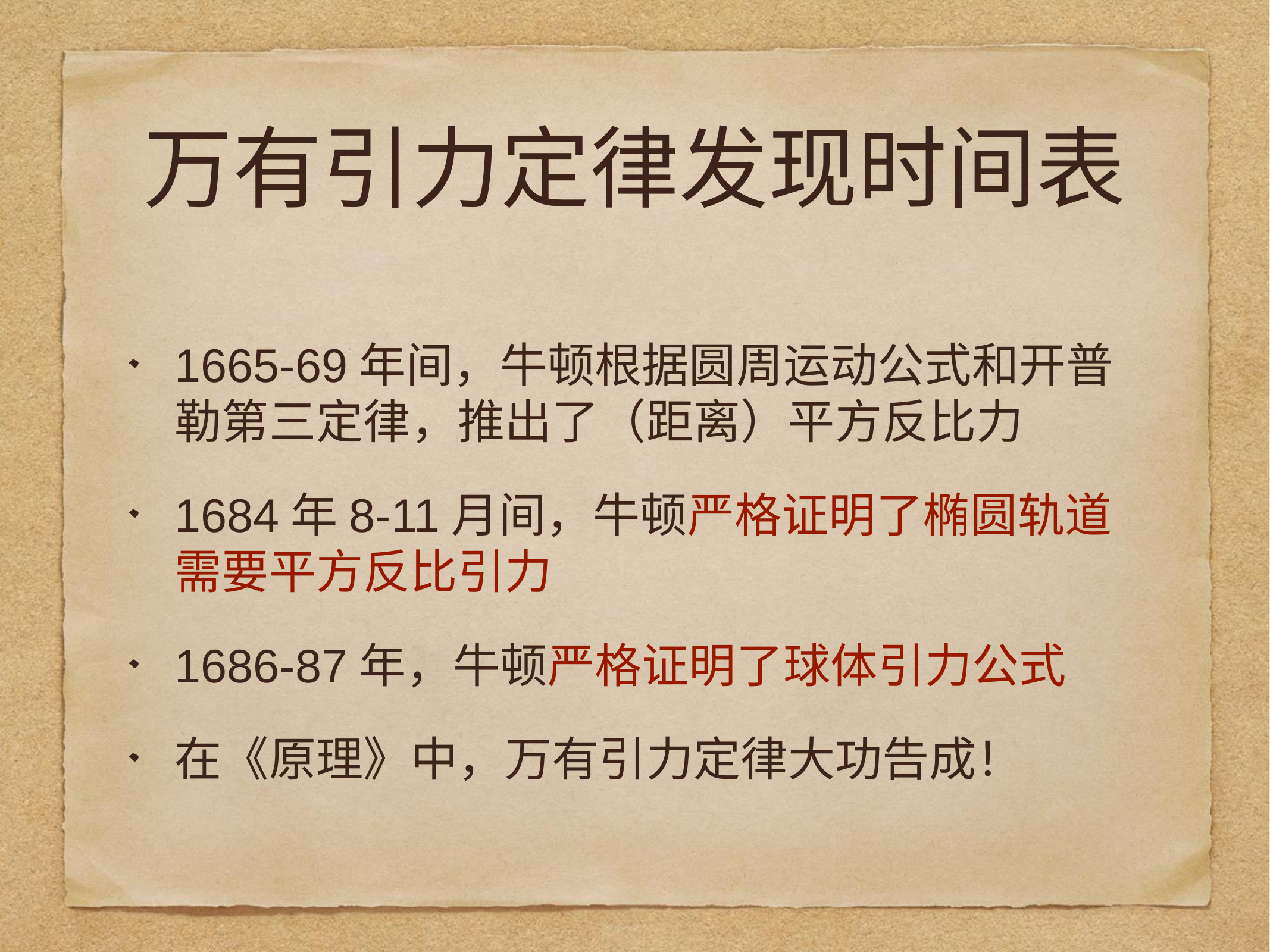

# 万有引力定律发现时间表
1665-69年间，牛顿根据圆周运动公式和开普勒第三定律，推出了（距离）平方反比力
1684年8-11月间，牛顿严格证明了椭圆轨道需要平方反比引力
1686-87年，牛顿严格证明了球体引力公式
在《原理》中，万有引力定律大功告成！